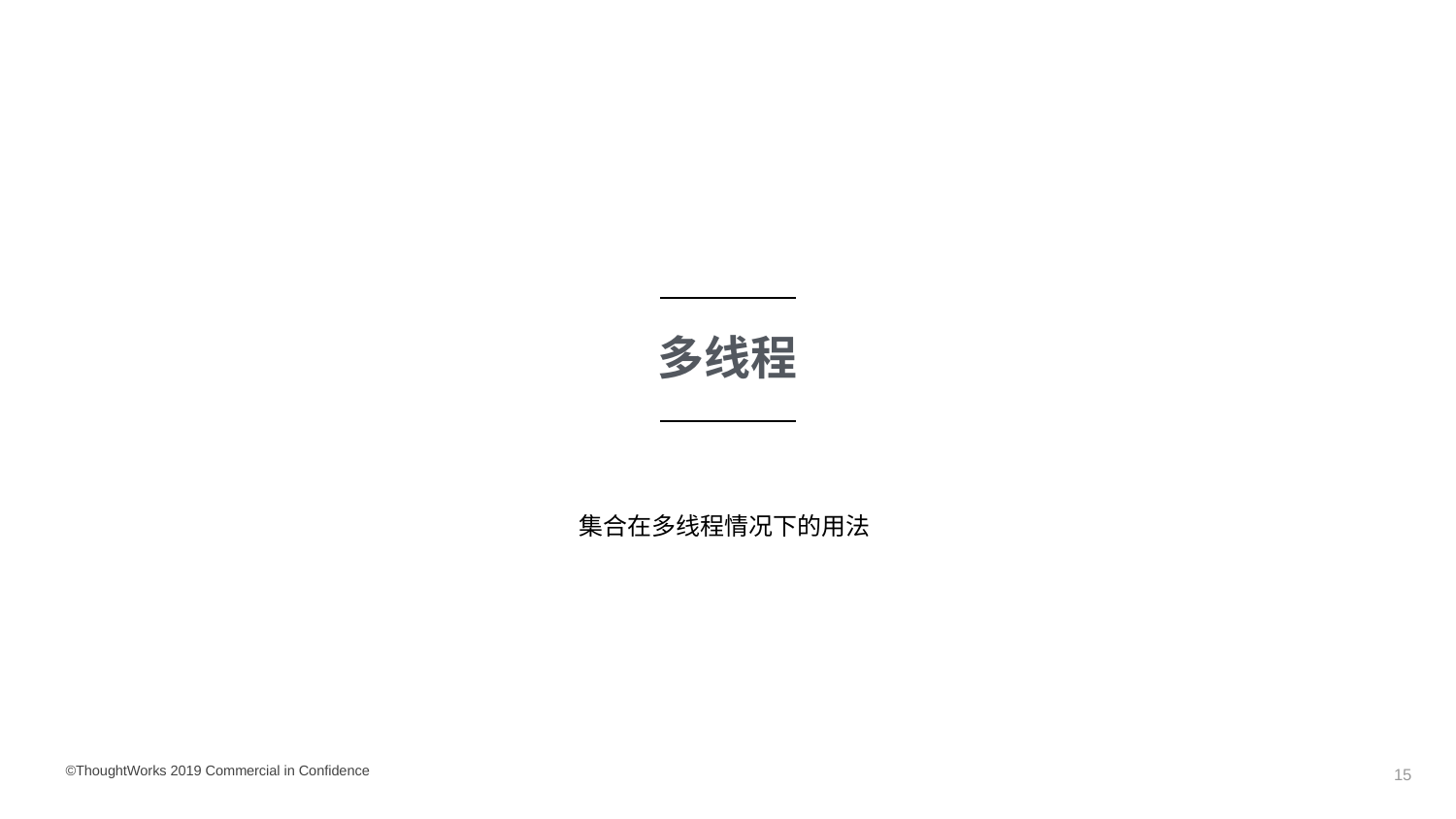

多线程
集合在多线程情况下的用法
©ThoughtWorks 2019 Commercial in Confidence
15